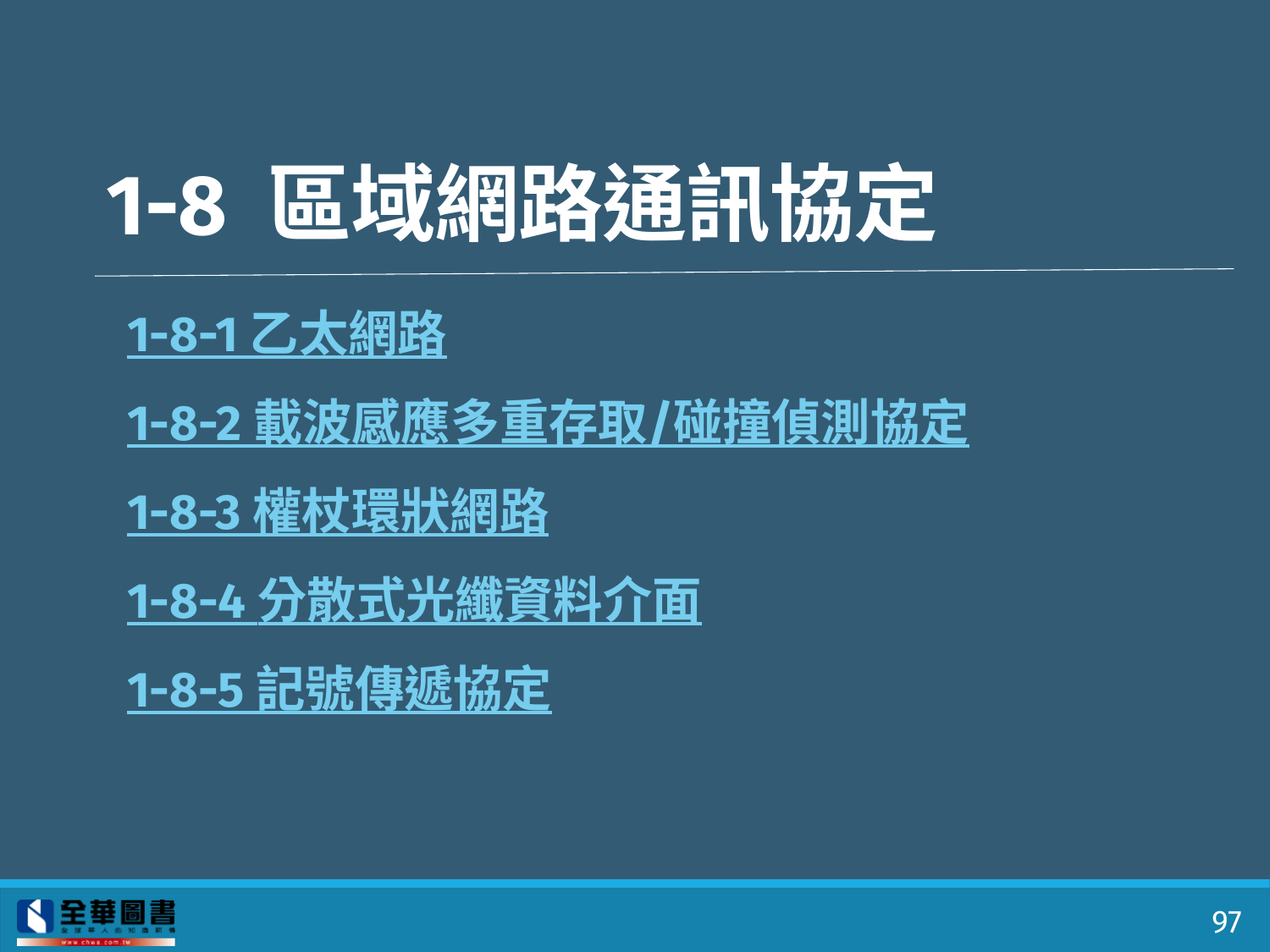

# 1-8 區域網路通訊協定
1-8-1 乙太網路
1-8-2 載波感應多重存取/碰撞偵測協定
1-8-3 權杖環狀網路
1-8-4 分散式光纖資料介面
1-8-5 記號傳遞協定
97